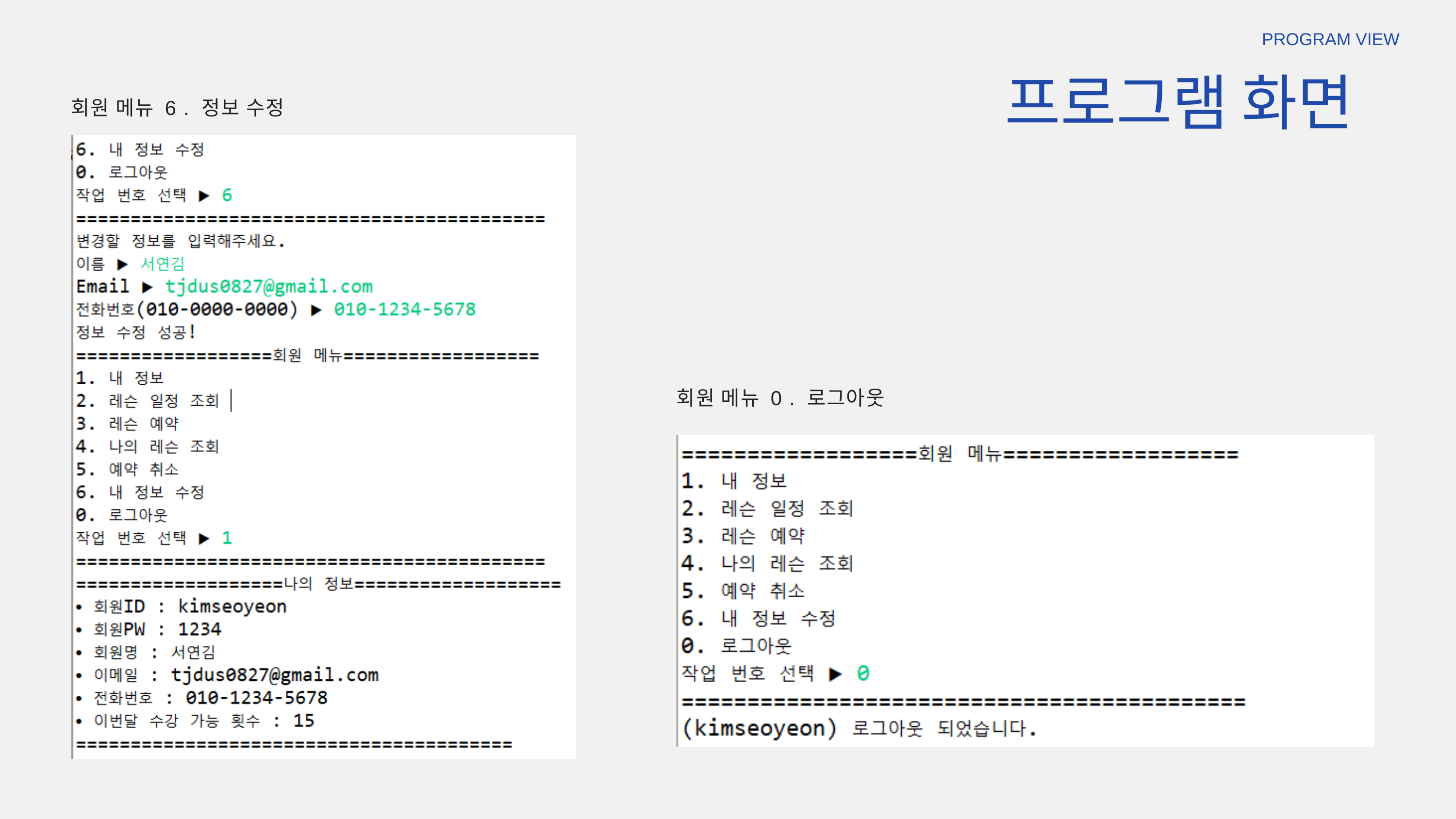

PROGRAM VIEW
프로그램 화면
회원 메뉴 6 . 정보 수정

회원 메뉴 0 . 로그아웃